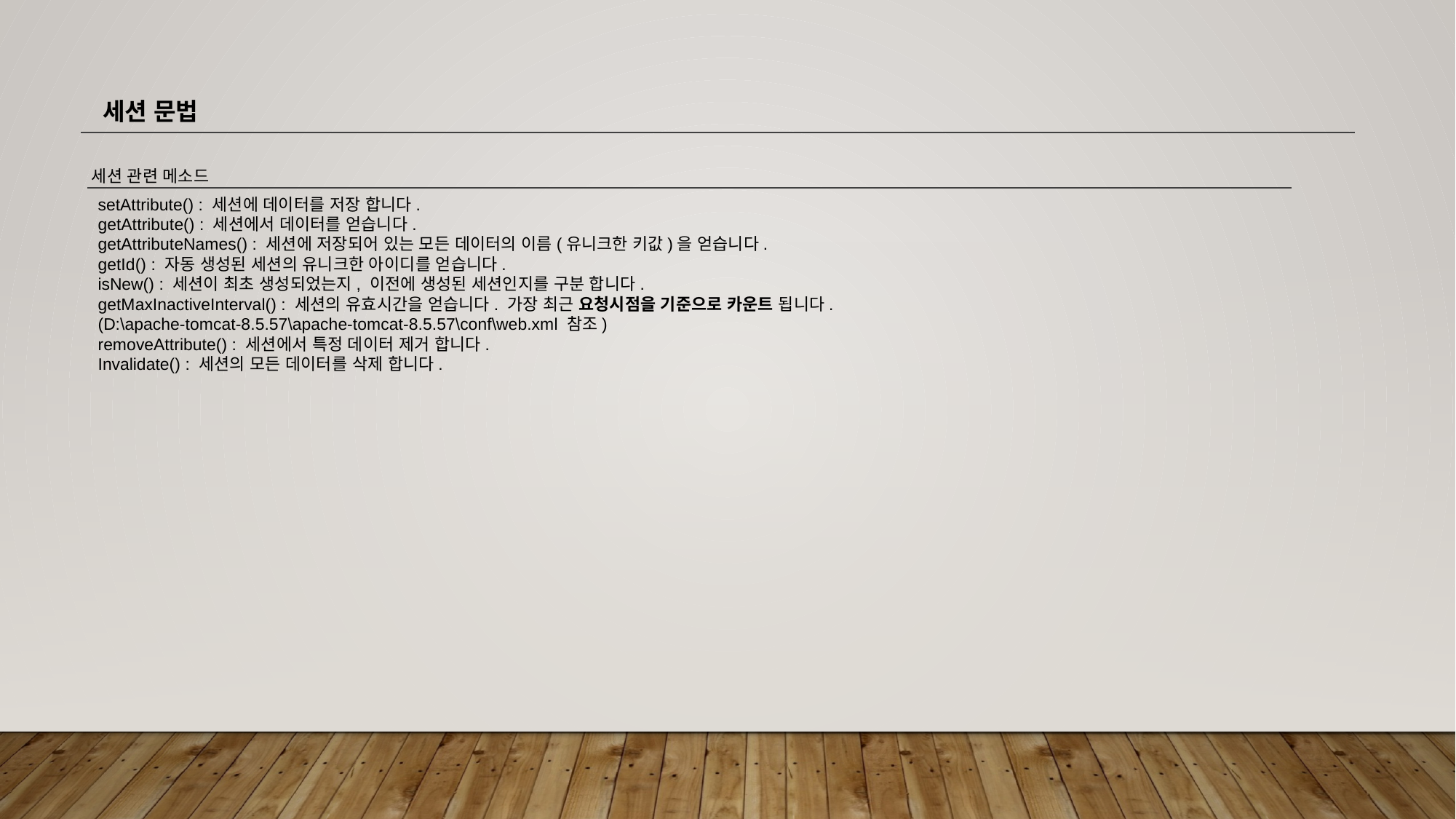

세션 문법

세션 관련 메소드
setAttribute() : 세션에 데이터를 저장 합니다.
getAttribute() : 세션에서 데이터를 얻습니다.
getAttributeNames() : 세션에 저장되어 있는 모든 데이터의 이름(유니크한 키값)을 얻습니다.
getId() : 자동 생성된 세션의 유니크한 아이디를 얻습니다.
isNew() : 세션이 최초 생성되었는지, 이전에 생성된 세션인지를 구분 합니다.
getMaxInactiveInterval() : 세션의 유효시간을 얻습니다. 가장 최근 요청시점을 기준으로 카운트 됩니다.
(D:\apache-tomcat-8.5.57\apache-tomcat-8.5.57\conf\web.xml 참조)
removeAttribute() : 세션에서 특정 데이터 제거 합니다.
Invalidate() : 세션의 모든 데이터를 삭제 합니다.